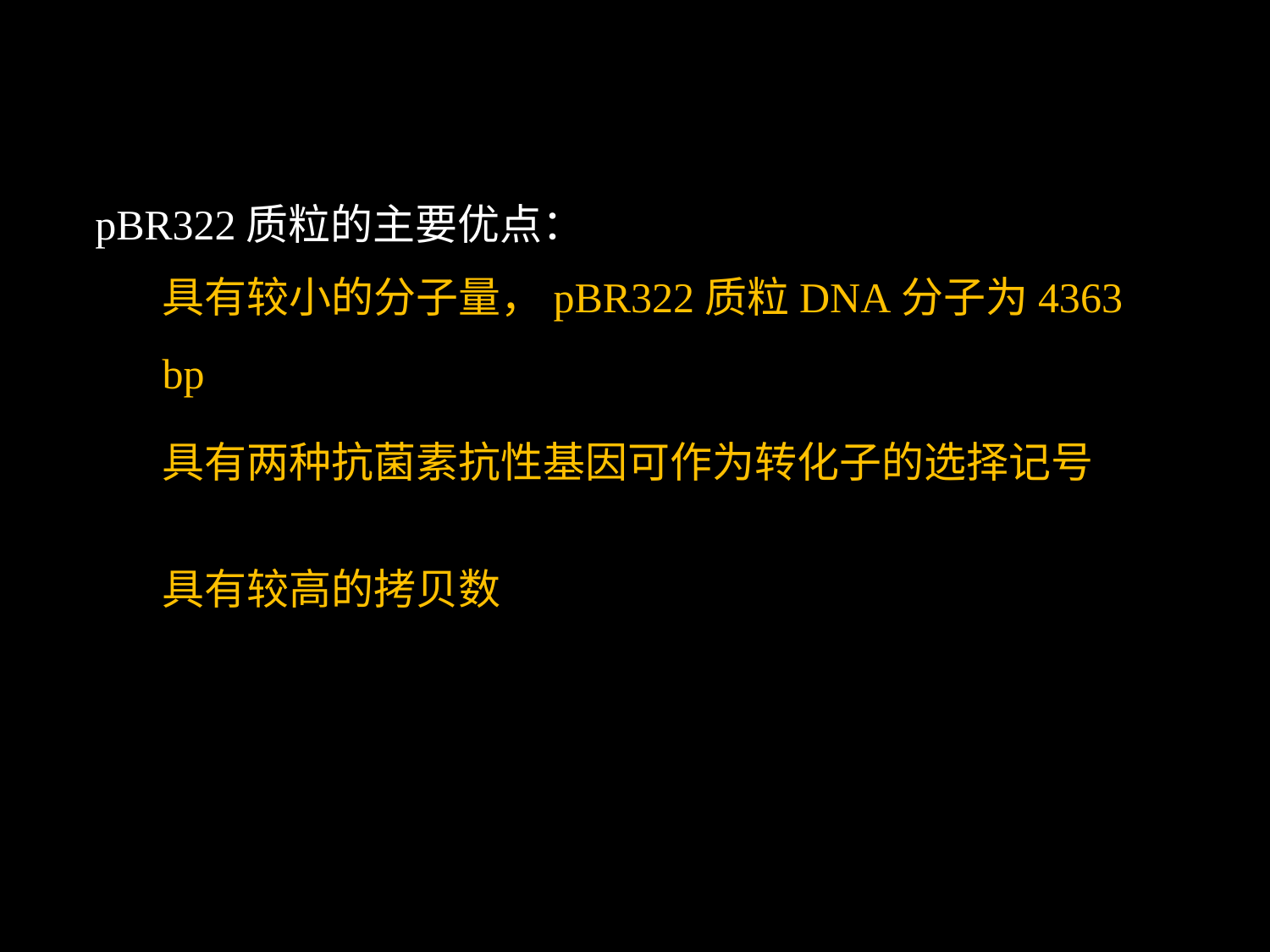

pBR322质粒的主要优点：
具有较小的分子量，pBR322质粒DNA分子为4363 bp
具有两种抗菌素抗性基因可作为转化子的选择记号
具有较高的拷贝数